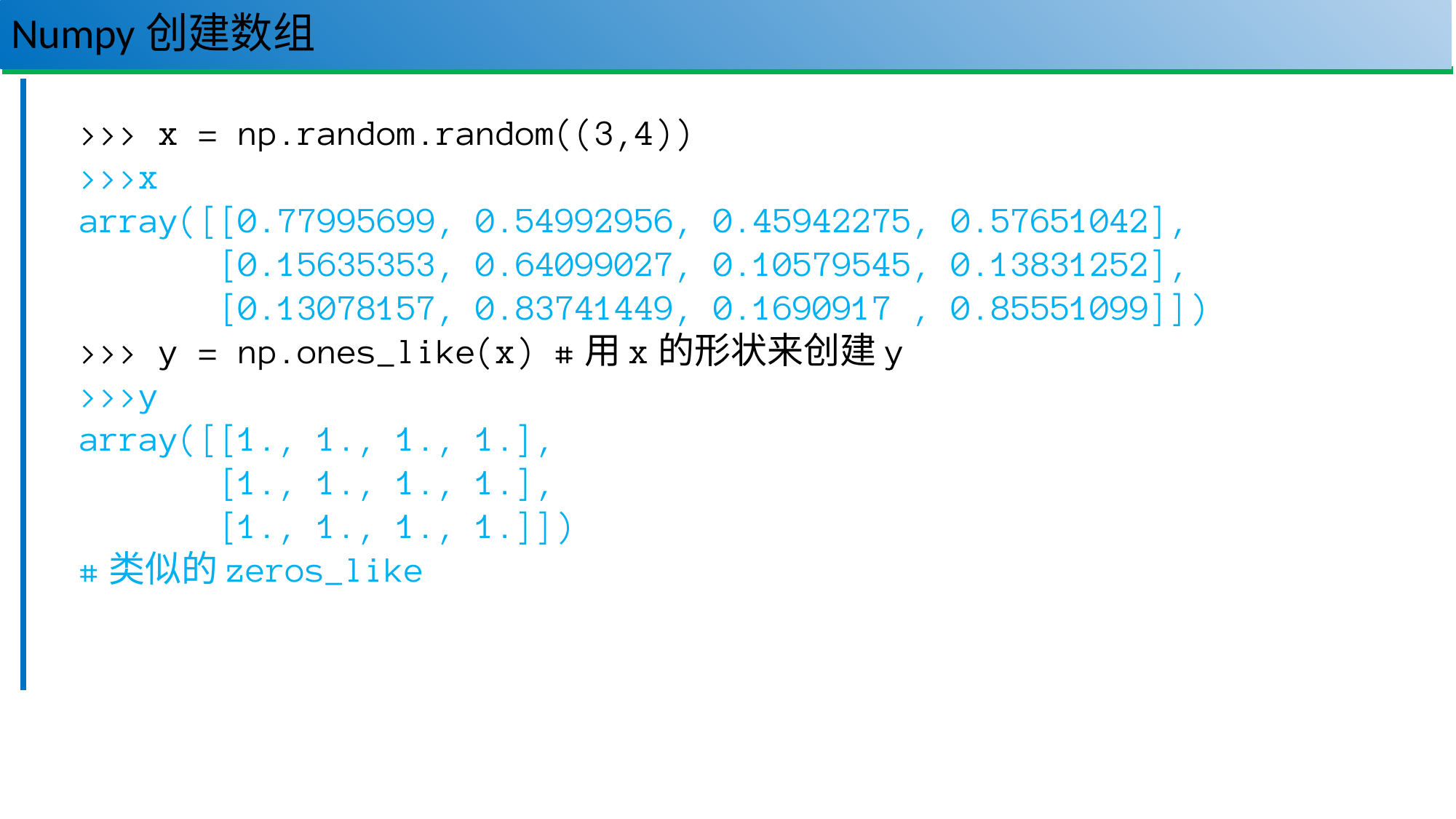

# Numpy创建数组
44
>>> x = np.random.random((3,4))
>>>x
array([[0.77995699, 0.54992956, 0.45942275, 0.57651042],
       [0.15635353, 0.64099027, 0.10579545, 0.13831252],
       [0.13078157, 0.83741449, 0.1690917 , 0.85551099]])
>>> y = np.ones_like(x) #用x的形状来创建y
>>>y
array([[1., 1., 1., 1.],
       [1., 1., 1., 1.],
       [1., 1., 1., 1.]])
#类似的zeros_like